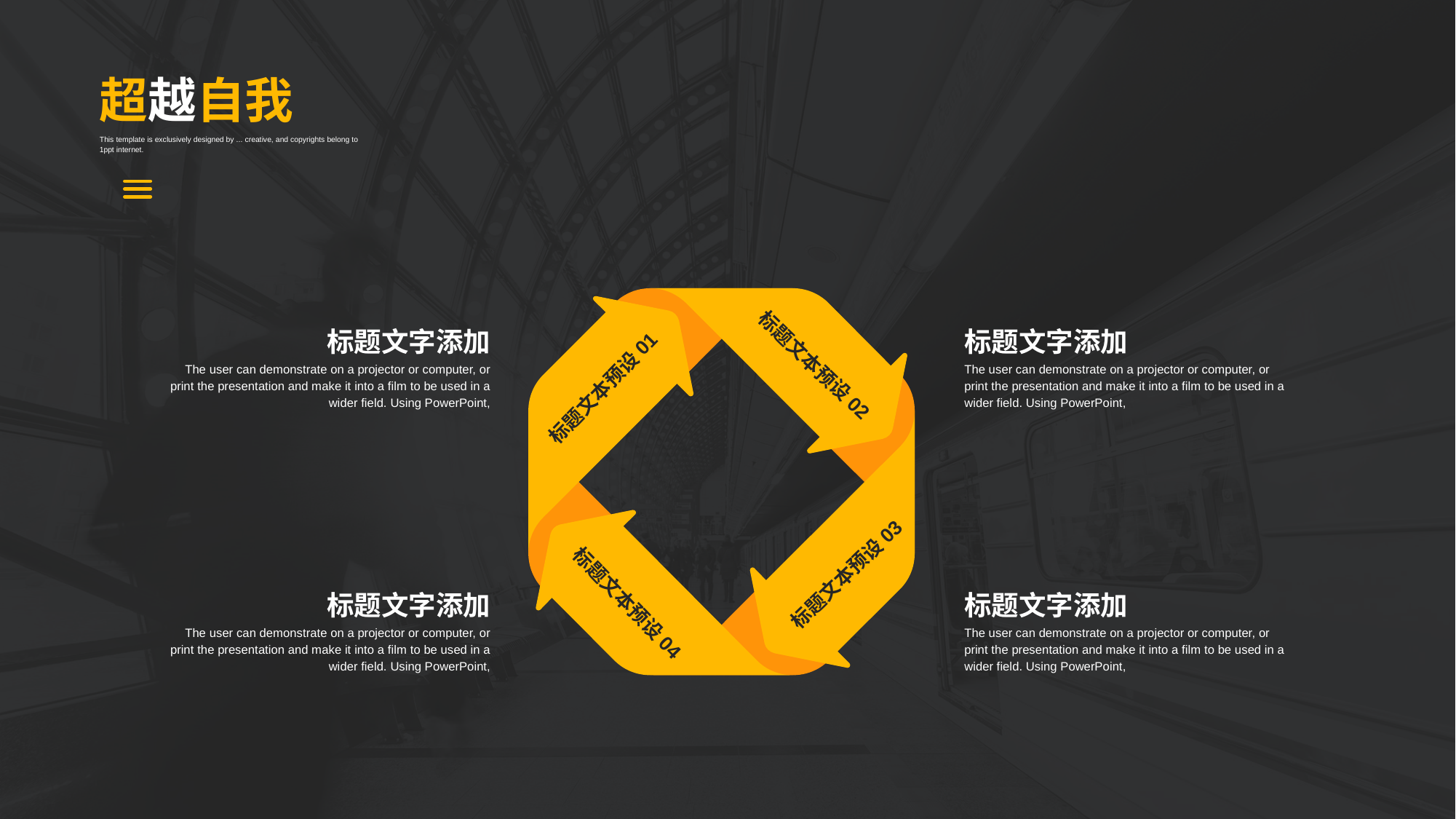

超越自我
This template is exclusively designed by ... creative, and copyrights belong to 1ppt internet.

标题文本预设02
标题文本预设01

标题文本预设03
标题文本预设04

标题文字添加
The user can demonstrate on a projector or computer, or print the presentation and make it into a film to be used in a wider field. Using PowerPoint,
标题文字添加
The user can demonstrate on a projector or computer, or print the presentation and make it into a film to be used in a wider field. Using PowerPoint,
标题文字添加
The user can demonstrate on a projector or computer, or print the presentation and make it into a film to be used in a wider field. Using PowerPoint,
标题文字添加
The user can demonstrate on a projector or computer, or print the presentation and make it into a film to be used in a wider field. Using PowerPoint,